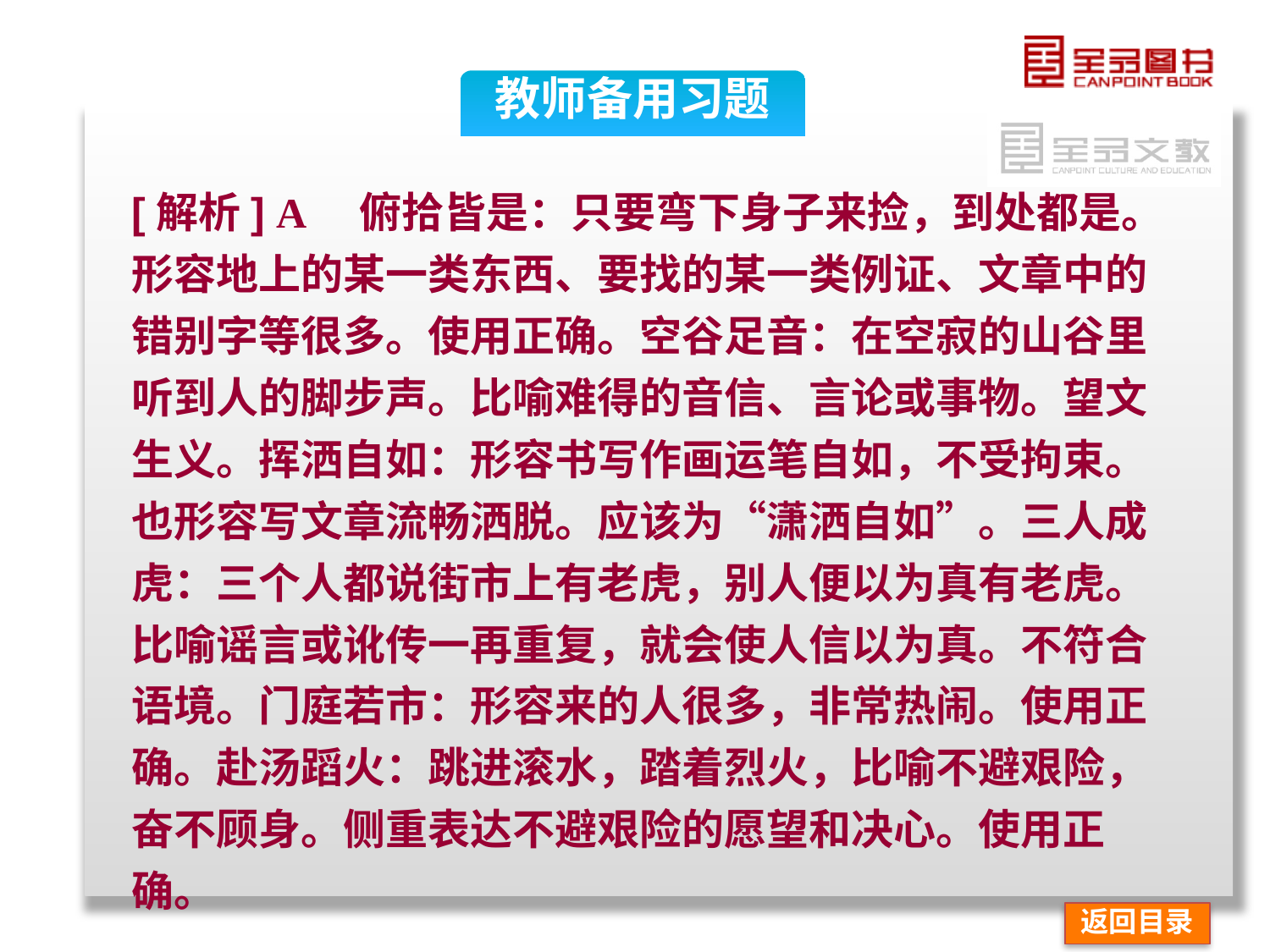

教师备用习题
[解析] A　俯拾皆是：只要弯下身子来捡，到处都是。形容地上的某一类东西、要找的某一类例证、文章中的错别字等很多。使用正确。空谷足音：在空寂的山谷里听到人的脚步声。比喻难得的音信、言论或事物。望文生义。挥洒自如：形容书写作画运笔自如，不受拘束。也形容写文章流畅洒脱。应该为“潇洒自如”。三人成虎：三个人都说街市上有老虎，别人便以为真有老虎。比喻谣言或讹传一再重复，就会使人信以为真。不符合语境。门庭若市：形容来的人很多，非常热闹。使用正确。赴汤蹈火：跳进滚水，踏着烈火，比喻不避艰险，奋不顾身。侧重表达不避艰险的愿望和决心。使用正确。
返回目录